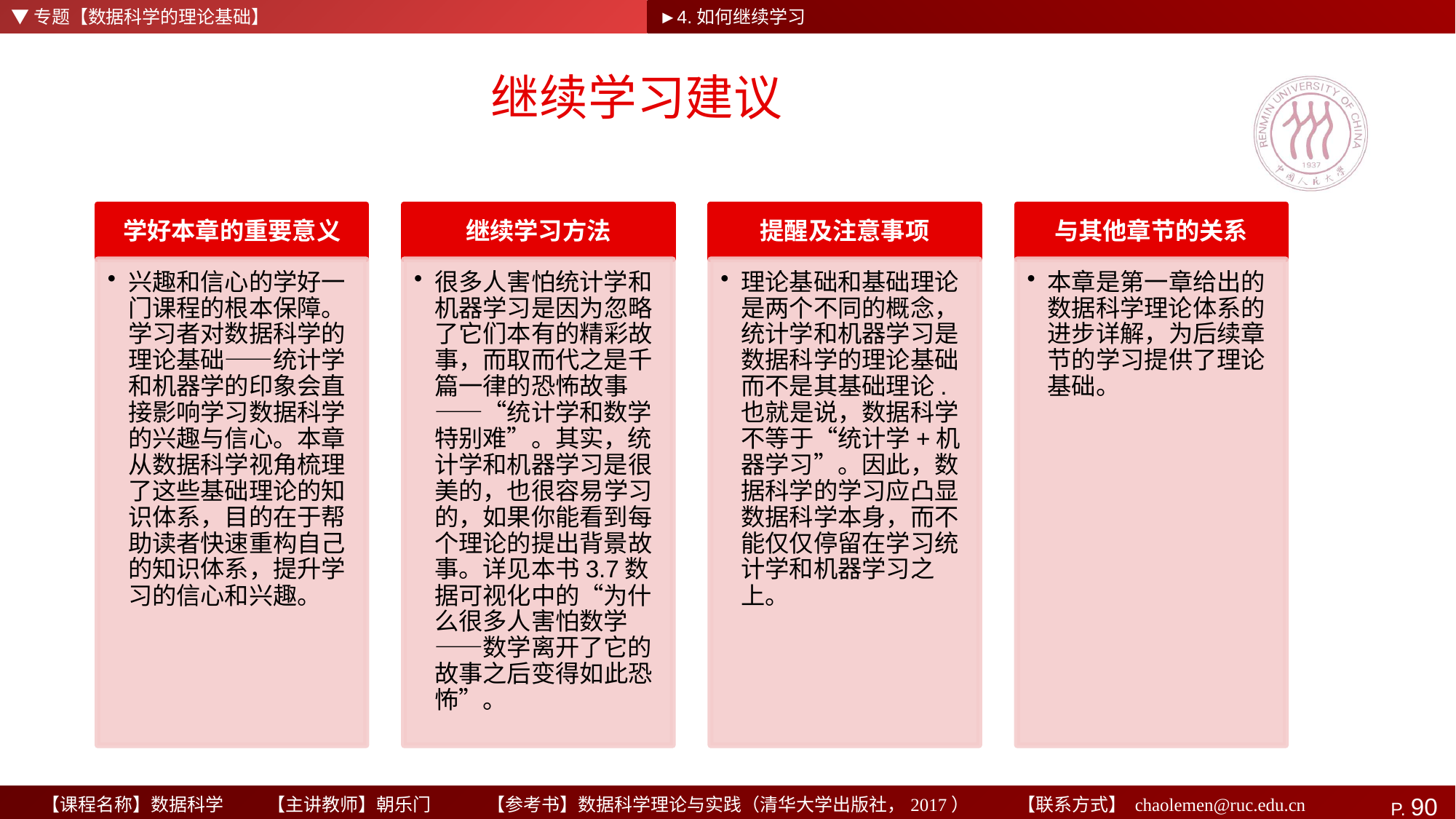

▼专题【数据科学的理论基础】
►4.如何继续学习
# 继续学习建议
学好本章的重要意义
兴趣和信心的学好一门课程的根本保障。学习者对数据科学的理论基础——统计学和机器学的印象会直接影响学习数据科学的兴趣与信心。本章从数据科学视角梳理了这些基础理论的知识体系，目的在于帮助读者快速重构自己的知识体系，提升学习的信心和兴趣。
继续学习方法
很多人害怕统计学和机器学习是因为忽略了它们本有的精彩故事，而取而代之是千篇一律的恐怖故事——“统计学和数学特别难”。其实，统计学和机器学习是很美的，也很容易学习的，如果你能看到每个理论的提出背景故事。详见本书3.7数据可视化中的“为什么很多人害怕数学——数学离开了它的故事之后变得如此恐怖”。
提醒及注意事项
理论基础和基础理论是两个不同的概念，统计学和机器学习是数据科学的理论基础而不是其基础理论.也就是说，数据科学不等于“统计学+机器学习”。因此，数据科学的学习应凸显数据科学本身，而不能仅仅停留在学习统计学和机器学习之上。
与其他章节的关系
本章是第一章给出的数据科学理论体系的进步详解，为后续章节的学习提供了理论基础。